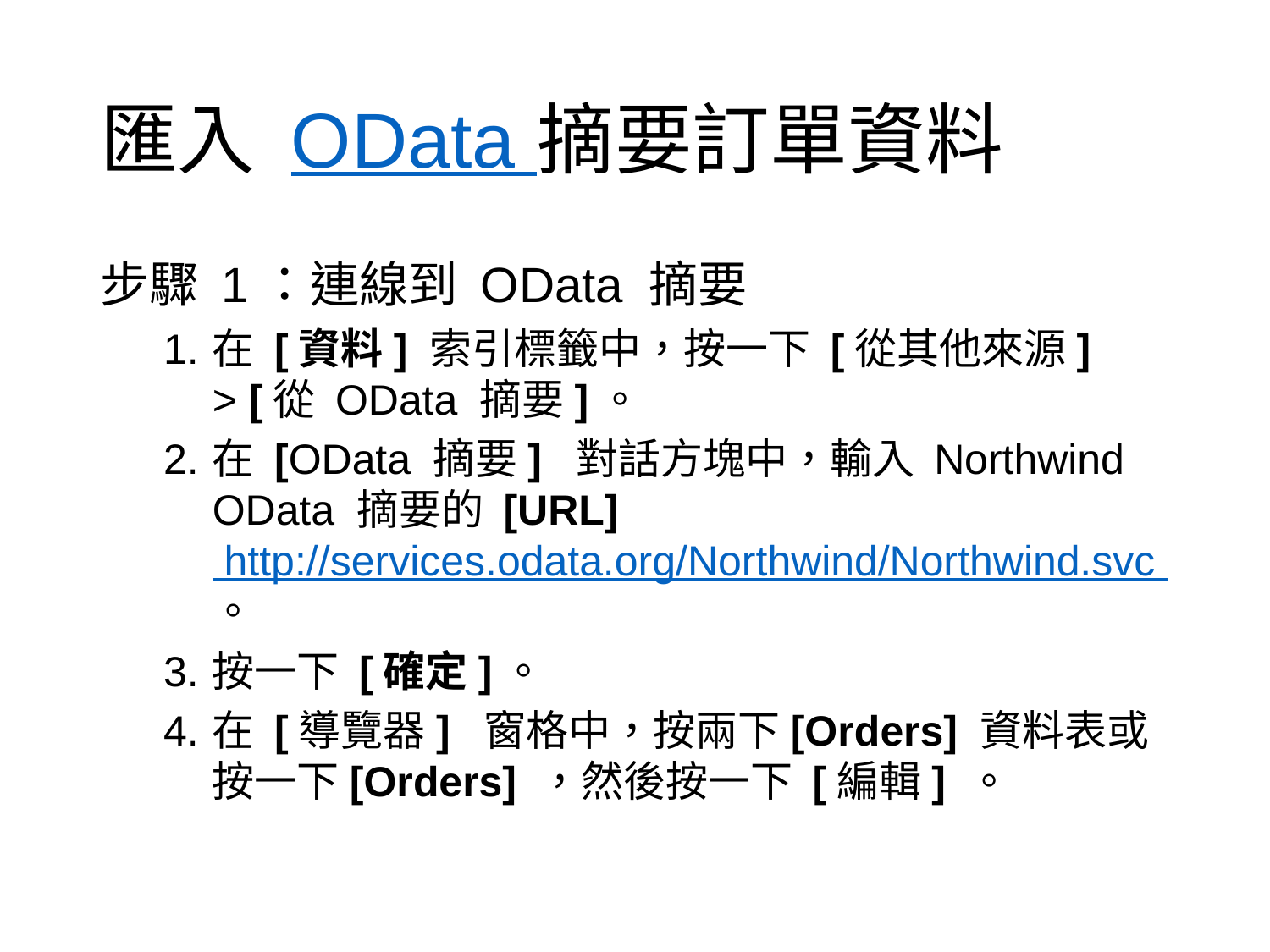

# 匯入 OData 摘要訂單資料
步驟 1：連線到 OData 摘要
在 [資料] 索引標籤中，按一下 [從其他來源]  > [從 OData 摘要]。
在 [OData 摘要]  對話方塊中，輸入 Northwind OData 摘要的 [URL] http://services.odata.org/Northwind/Northwind.svc 。
按一下 [確定]。
在 [導覽器]  窗格中，按兩下[Orders] 資料表或按一下[Orders] ，然後按一下 [編輯] 。